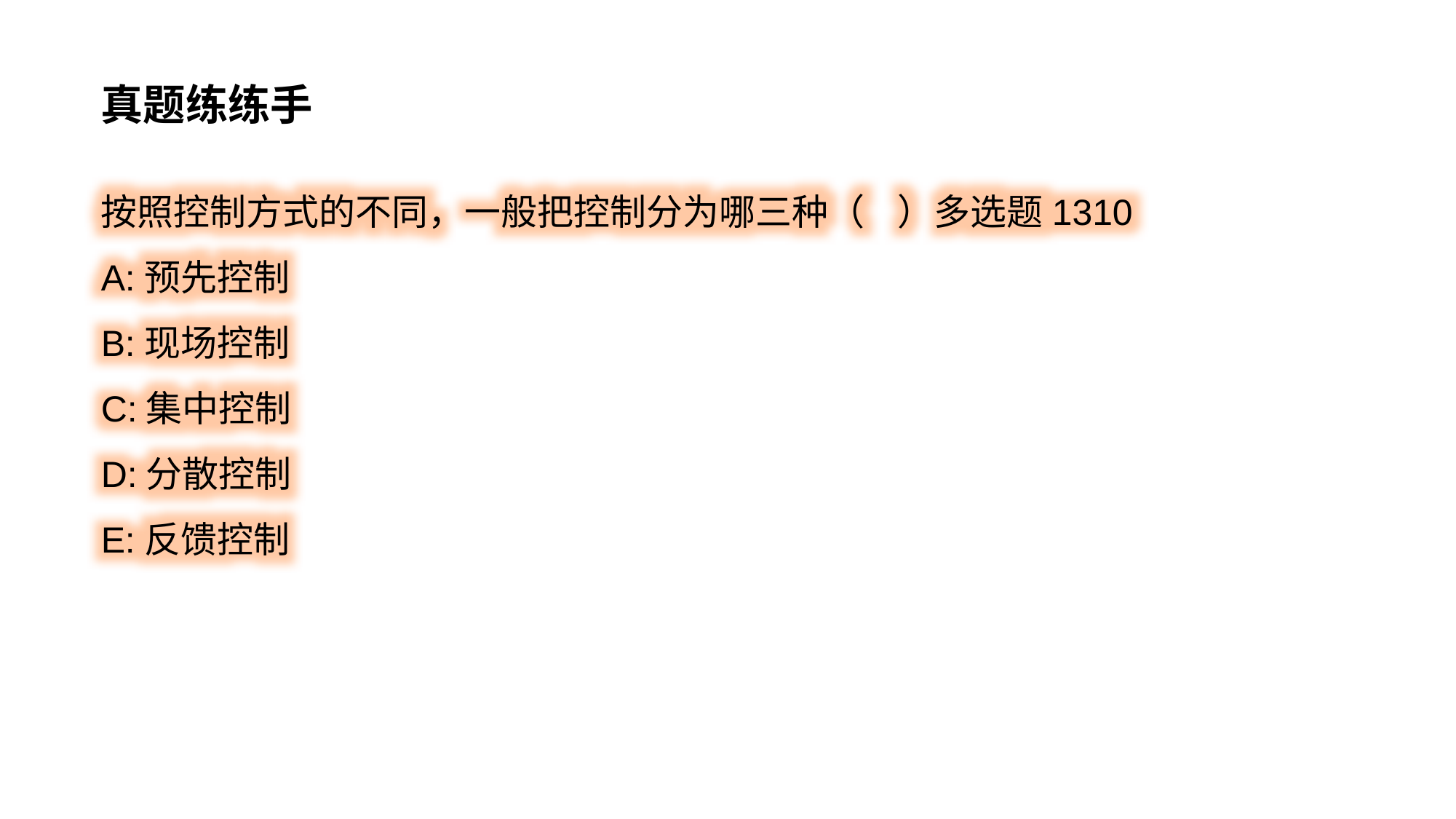

真题练练手
按照控制方式的不同，一般把控制分为哪三种（    ）多选题1310
A:预先控制
B:现场控制
C:集中控制
D:分散控制
E:反馈控制